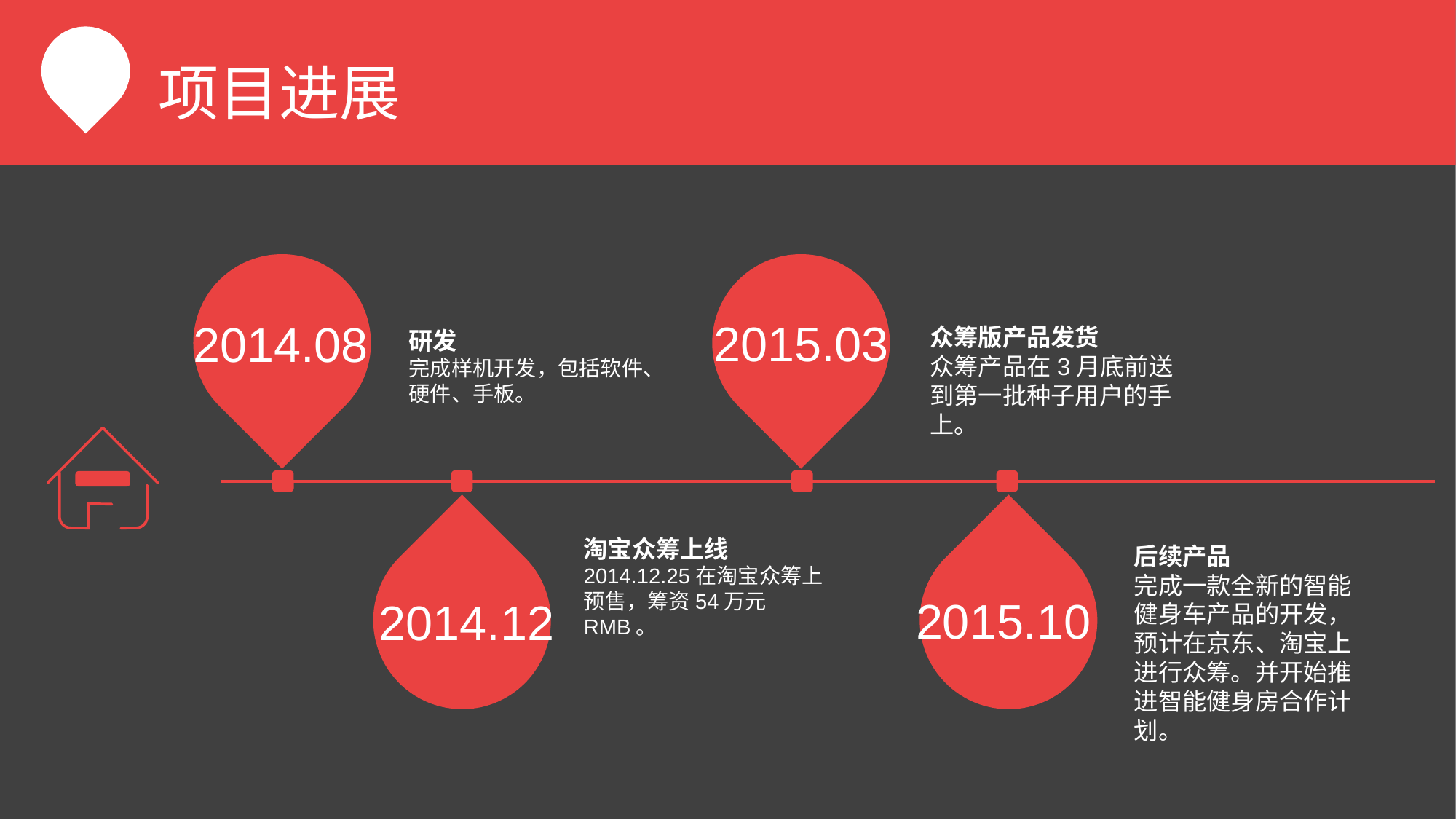

项目进展

研发
完成样机开发，包括软件、硬件、手板。
2015.03
2014.08
众筹版产品发货
众筹产品在3月底前送到第一批种子用户的手上。

淘宝众筹上线
2014.12.25在淘宝众筹上预售，筹资54万元RMB。

后续产品
完成一款全新的智能健身车产品的开发，预计在京东、淘宝上进行众筹。并开始推进智能健身房合作计划。
2015.10
2014.12